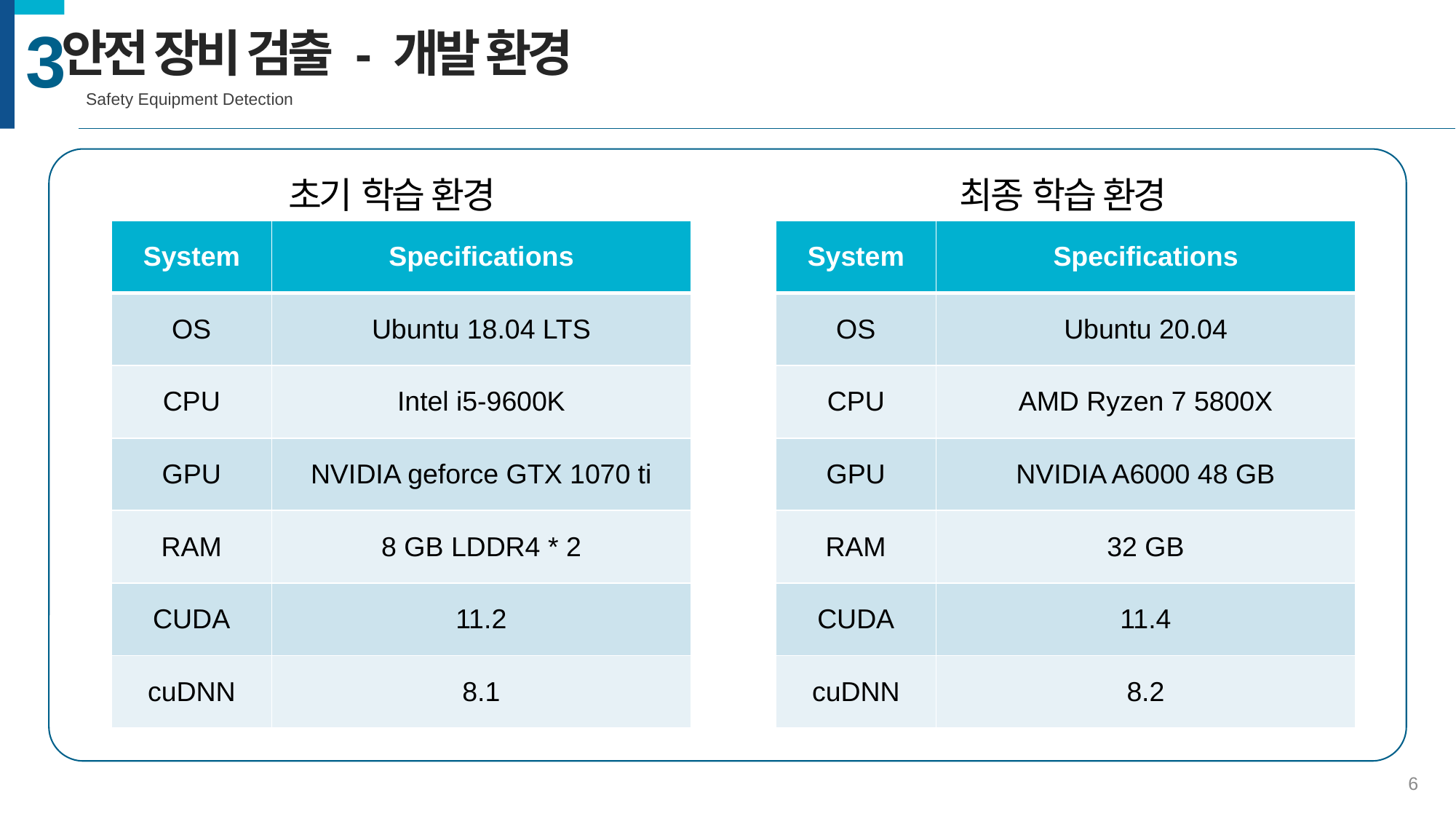

안전 장비 검출 - 개발 환경
Safety Equipment Detection
3

초기 학습 환경
최종 학습 환경
| System | Specifications |
| --- | --- |
| OS | Ubuntu 18.04 LTS |
| CPU | Intel i5-9600K |
| GPU | NVIDIA geforce GTX 1070 ti |
| RAM | 8 GB LDDR4 \* 2 |
| CUDA | 11.2 |
| cuDNN | 8.1 |
| System | Specifications |
| --- | --- |
| OS | Ubuntu 20.04 |
| CPU | AMD Ryzen 7 5800X |
| GPU | NVIDIA A6000 48 GB |
| RAM | 32 GB |
| CUDA | 11.4 |
| cuDNN | 8.2 |
6